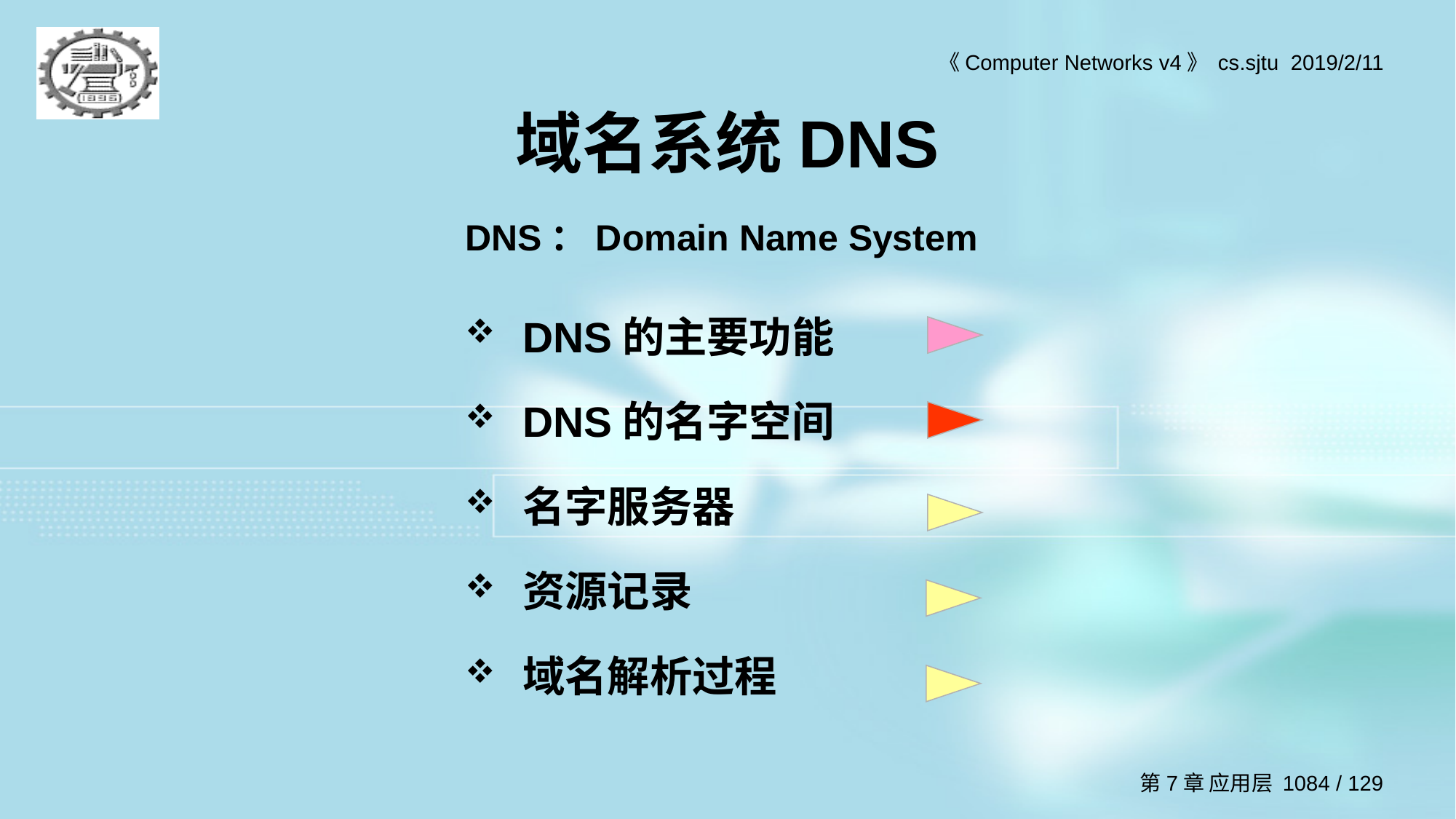

# 域名系统DNS
DNS：Domain Name System
DNS的主要功能
DNS的名字空间
名字服务器
资源记录
域名解析过程